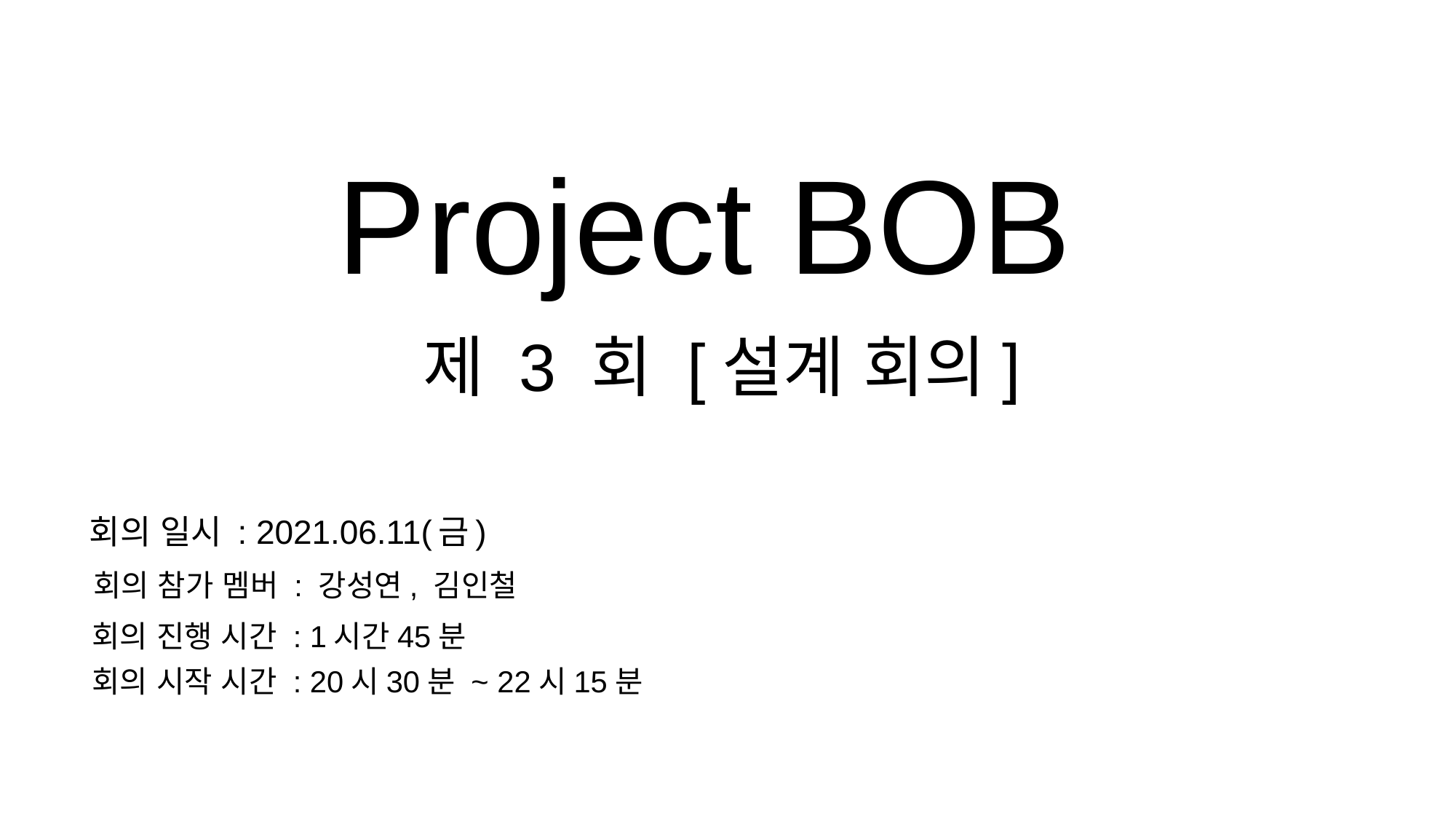

# Project BOB
제 3 회 [설계 회의]
회의 일시 : 2021.06.11(금)
회의 참가 멤버 : 강성연, 김인철
회의 진행 시간 : 1시간45분
회의 시작 시간 : 20시30분 ~ 22시15분